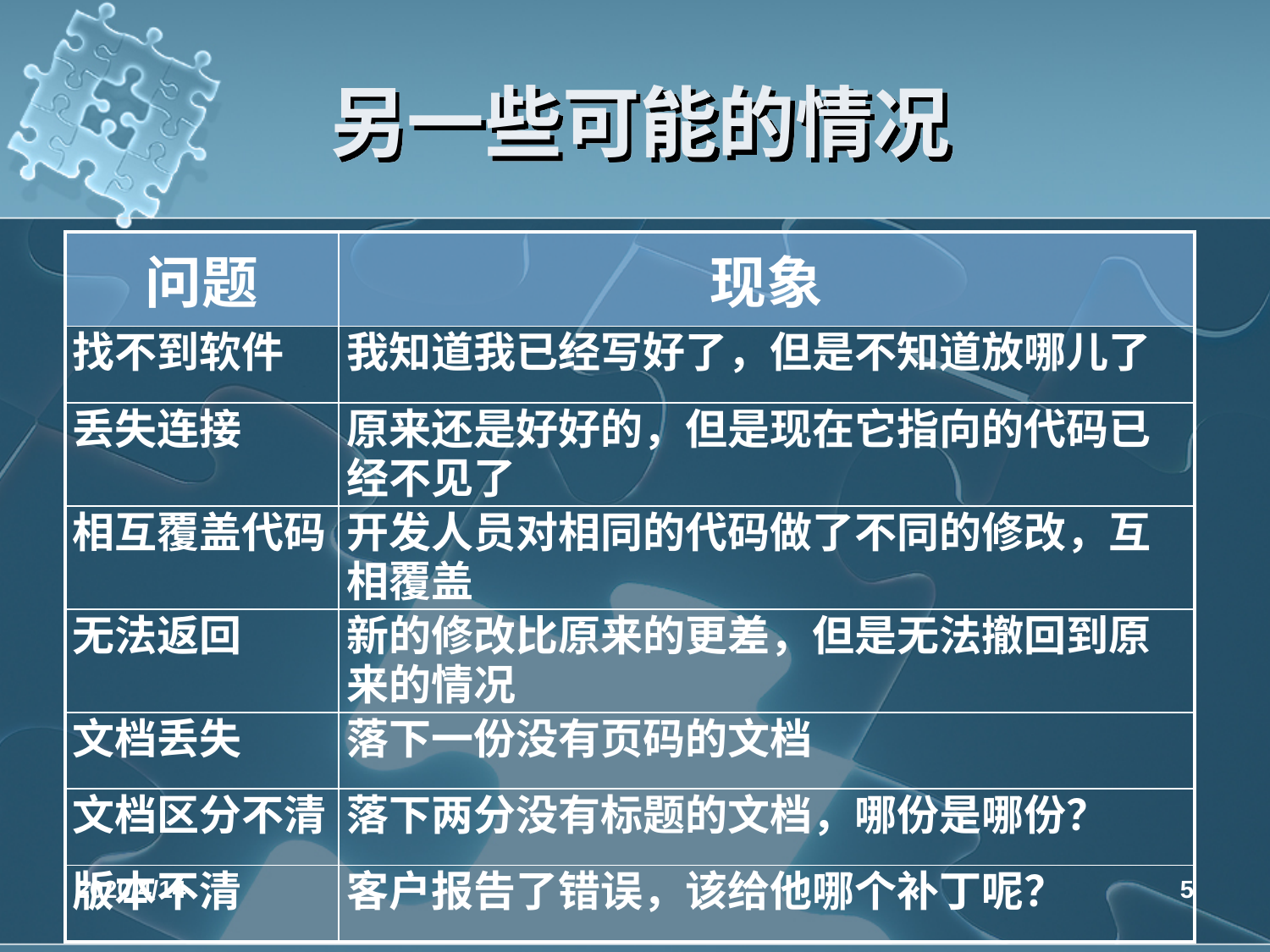

# 另一些可能的情况
| 问题 | 现象 |
| --- | --- |
| 找不到软件 | 我知道我已经写好了，但是不知道放哪儿了 |
| 丢失连接 | 原来还是好好的，但是现在它指向的代码已经不见了 |
| 相互覆盖代码 | 开发人员对相同的代码做了不同的修改，互相覆盖 |
| 无法返回 | 新的修改比原来的更差，但是无法撤回到原来的情况 |
| 文档丢失 | 落下一份没有页码的文档 |
| 文档区分不清 | 落下两分没有标题的文档，哪份是哪份？ |
| 版本不清 | 客户报告了错误，该给他哪个补丁呢？ |
2020/4/14
5